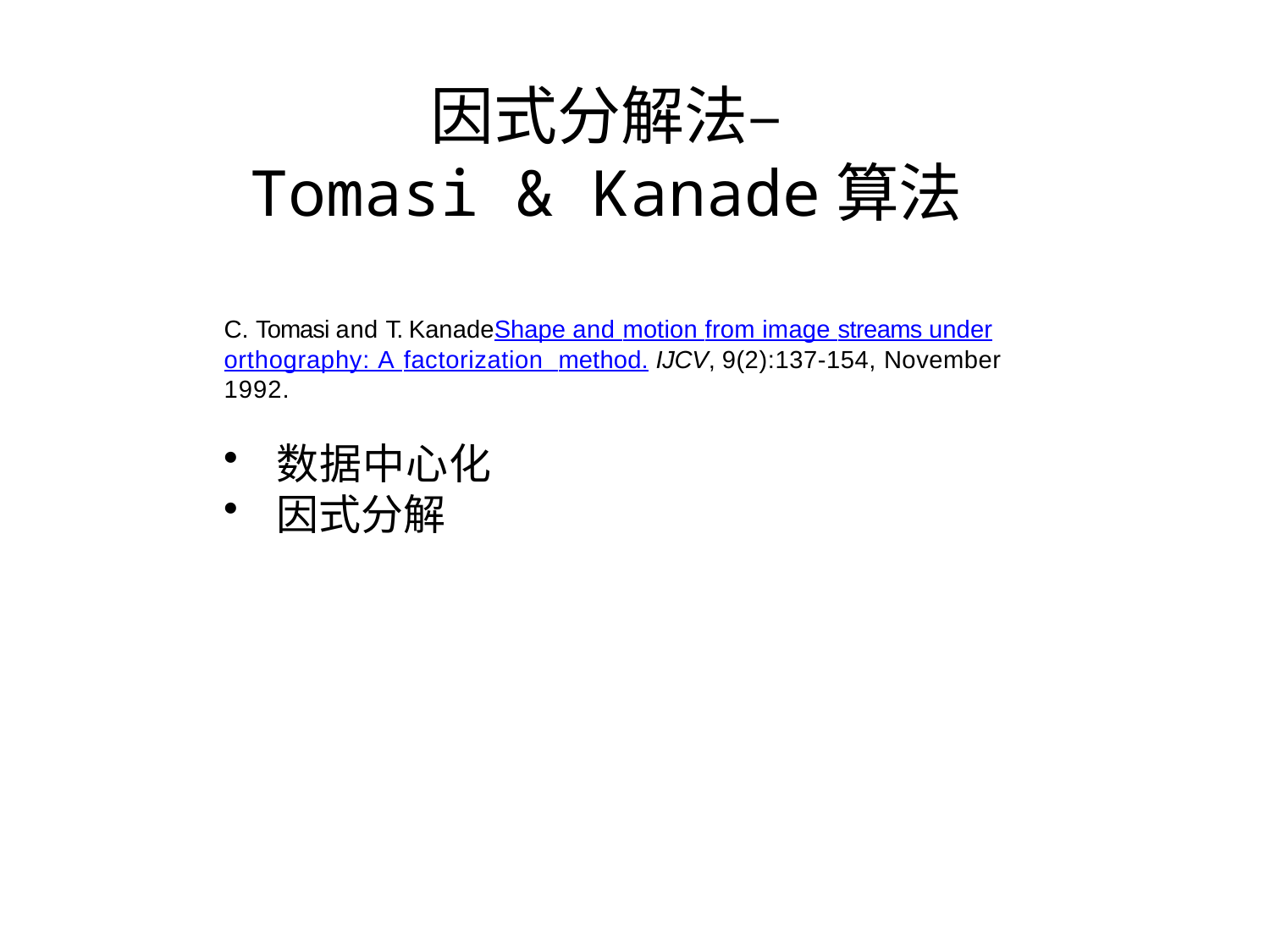

# 因式分解法–
Tomasi & Kanade算法
C. Tomasi and T. KanadeShape and motion from image streams under orthography: A factorization  method. IJCV, 9(2):137-154, November 1992.
数据中心化
因式分解